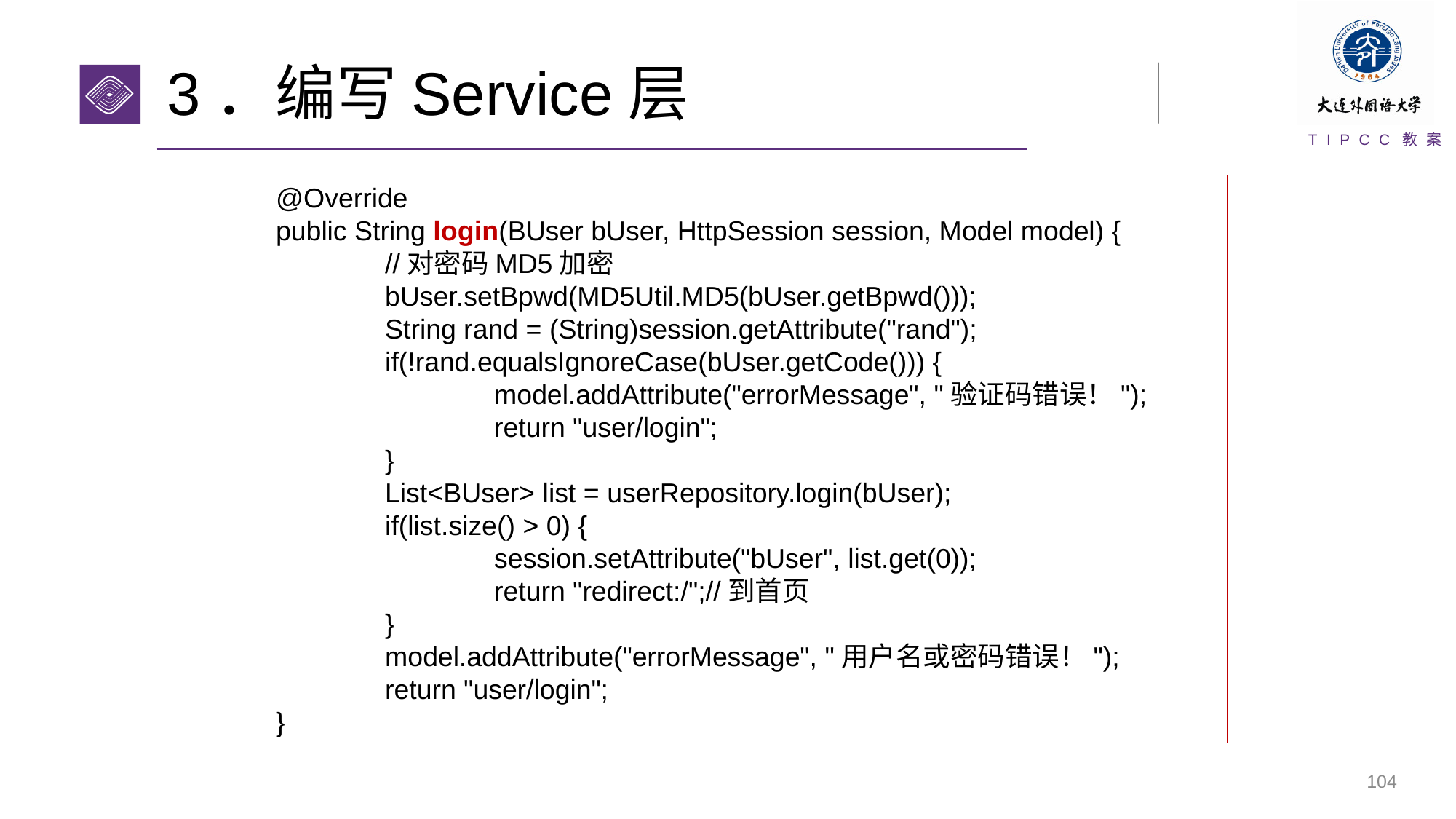

# 3．编写Service层
	@Override
	public String login(BUser bUser, HttpSession session, Model model) {
		//对密码MD5加密
		bUser.setBpwd(MD5Util.MD5(bUser.getBpwd()));
		String rand = (String)session.getAttribute("rand");
		if(!rand.equalsIgnoreCase(bUser.getCode())) {
			model.addAttribute("errorMessage", "验证码错误！");
			return "user/login";
		}
		List<BUser> list = userRepository.login(bUser);
		if(list.size() > 0) {
			session.setAttribute("bUser", list.get(0));
			return "redirect:/";//到首页
		}
		model.addAttribute("errorMessage", "用户名或密码错误！");
		return "user/login";
	}
104